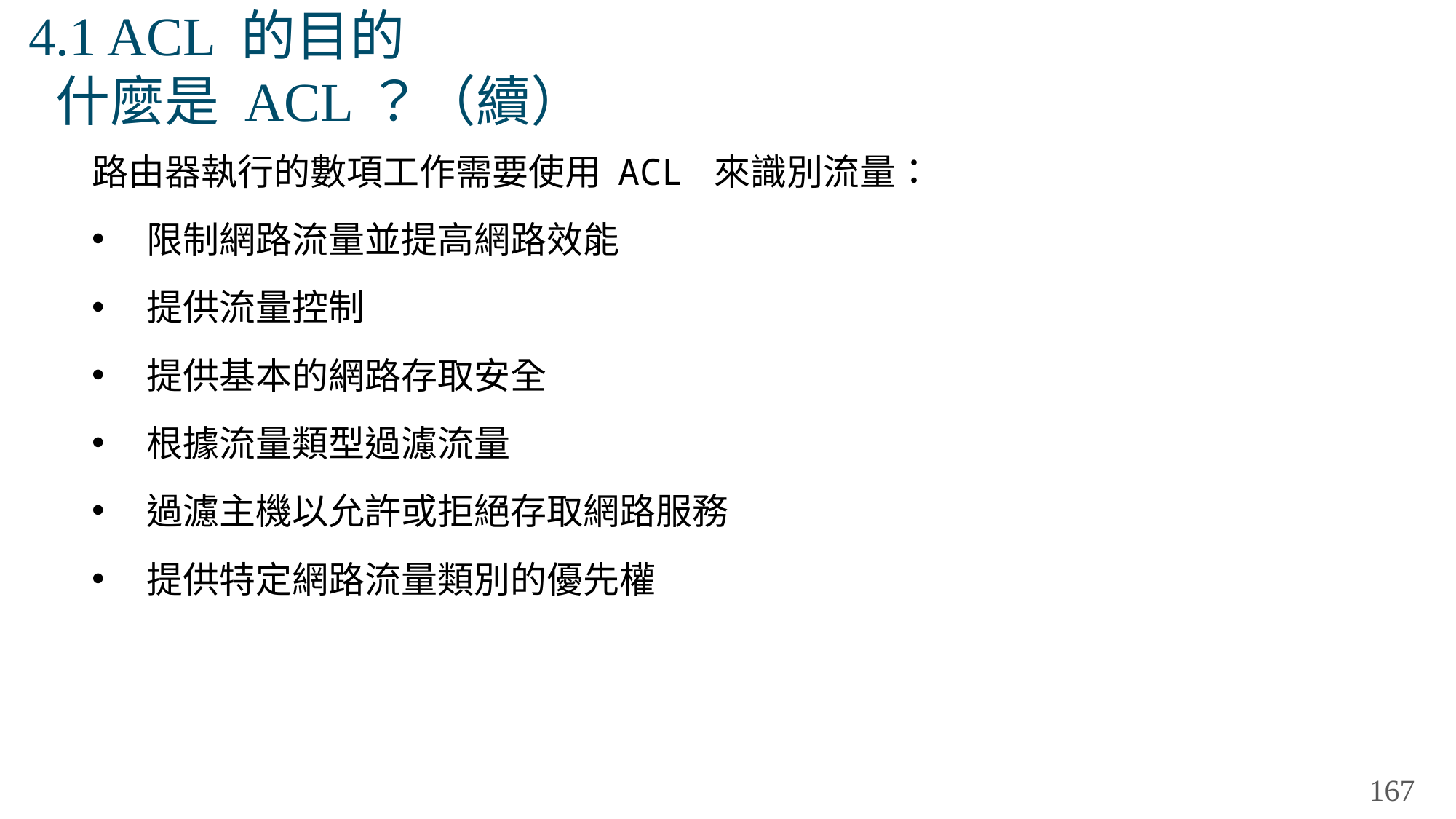

# 4.1 ACL 的目的 什麼是 ACL？（續）
路由器執行的數項工作需要使用 ACL 來識別流量：
限制網路流量並提高網路效能
提供流量控制
提供基本的網路存取安全
根據流量類型過濾流量
過濾主機以允許或拒絕存取網路服務
提供特定網路流量類別的優先權

167